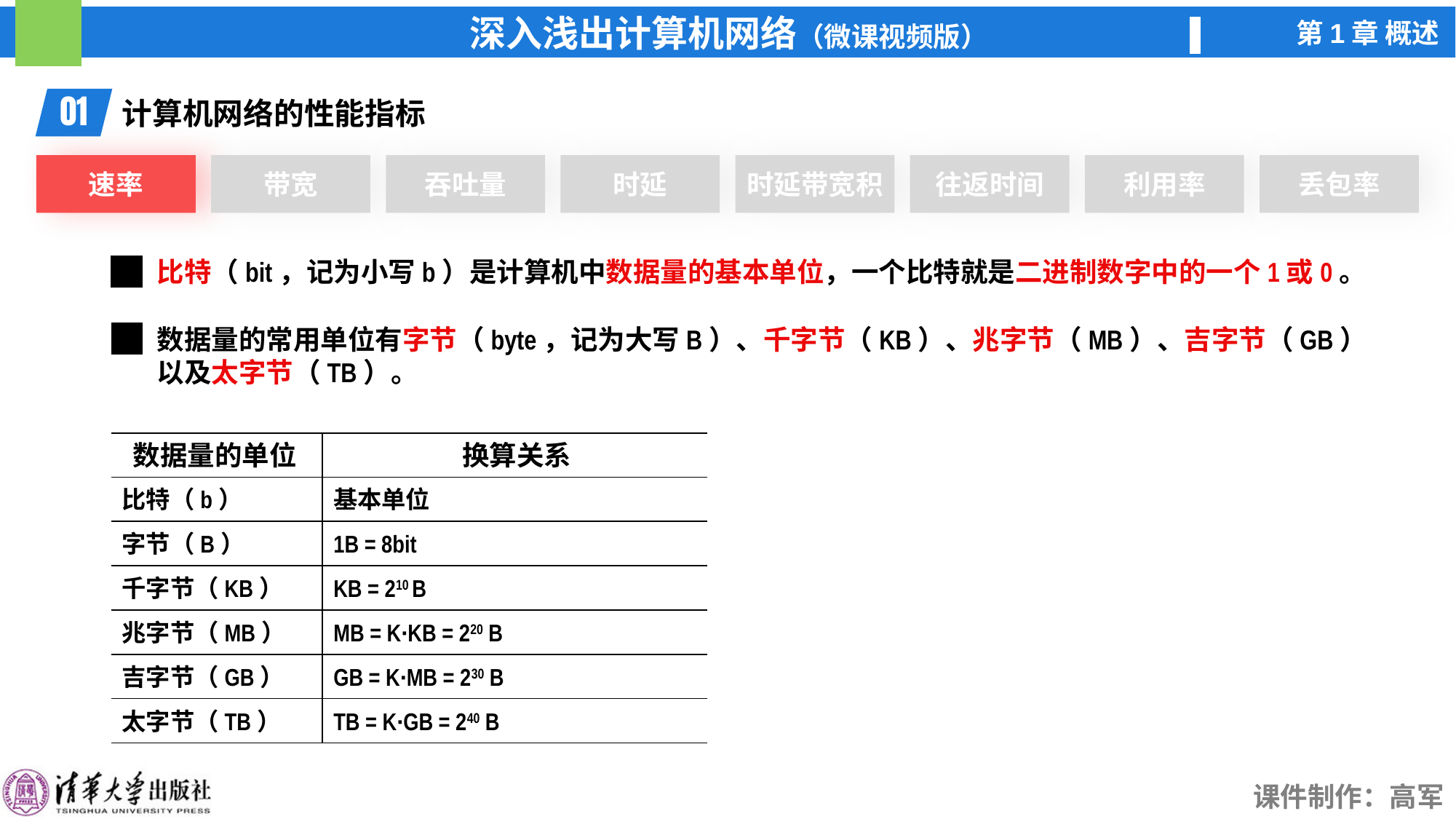

01
计算机网络的性能指标
速率
带宽
吞吐量
时延
时延带宽积
往返时间
利用率
丢包率
比特（bit，记为小写b）是计算机中数据量的基本单位，一个比特就是二进制数字中的一个1或0。

数据量的常用单位有字节（byte，记为大写B）、千字节（KB）、兆字节（MB）、吉字节（GB）以及太字节（TB）。

换算关系
|  |  |
| --- | --- |
|  |  |
|  |  |
|  |  |
|  |  |
|  |  |
|  |  |
数据量的单位
比特（b）
基本单位
字节（B）
1B = 8bit
千字节（KB）
KB = 210 B
兆字节（MB）
MB = K·KB = 220 B
吉字节（GB）
GB = K·MB = 230 B
太字节（TB）
TB = K·GB = 240 B